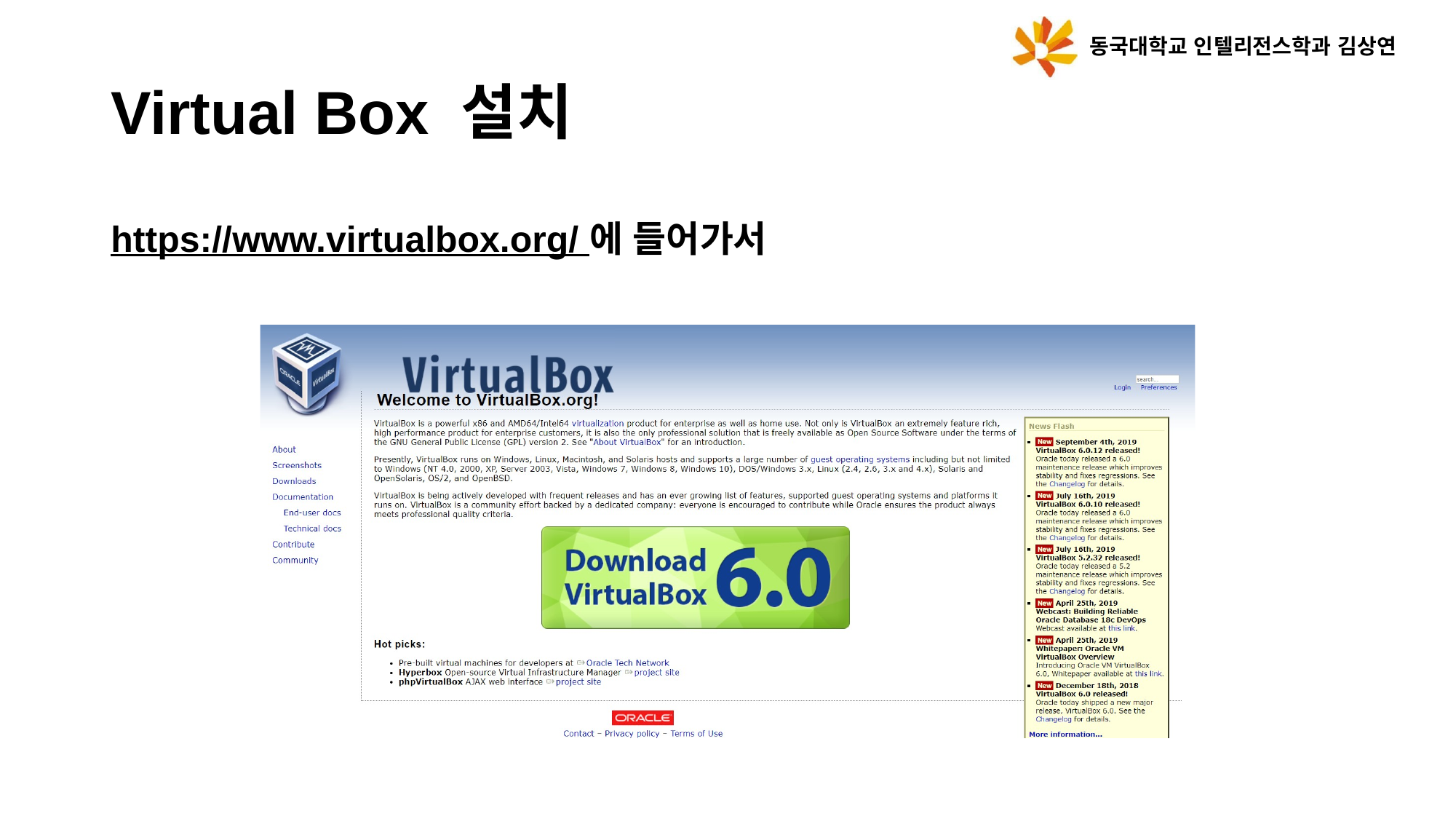

동국대학교 인텔리전스학과 김상연
Virtual Box 설치
https://www.virtualbox.org/ 에 들어가서